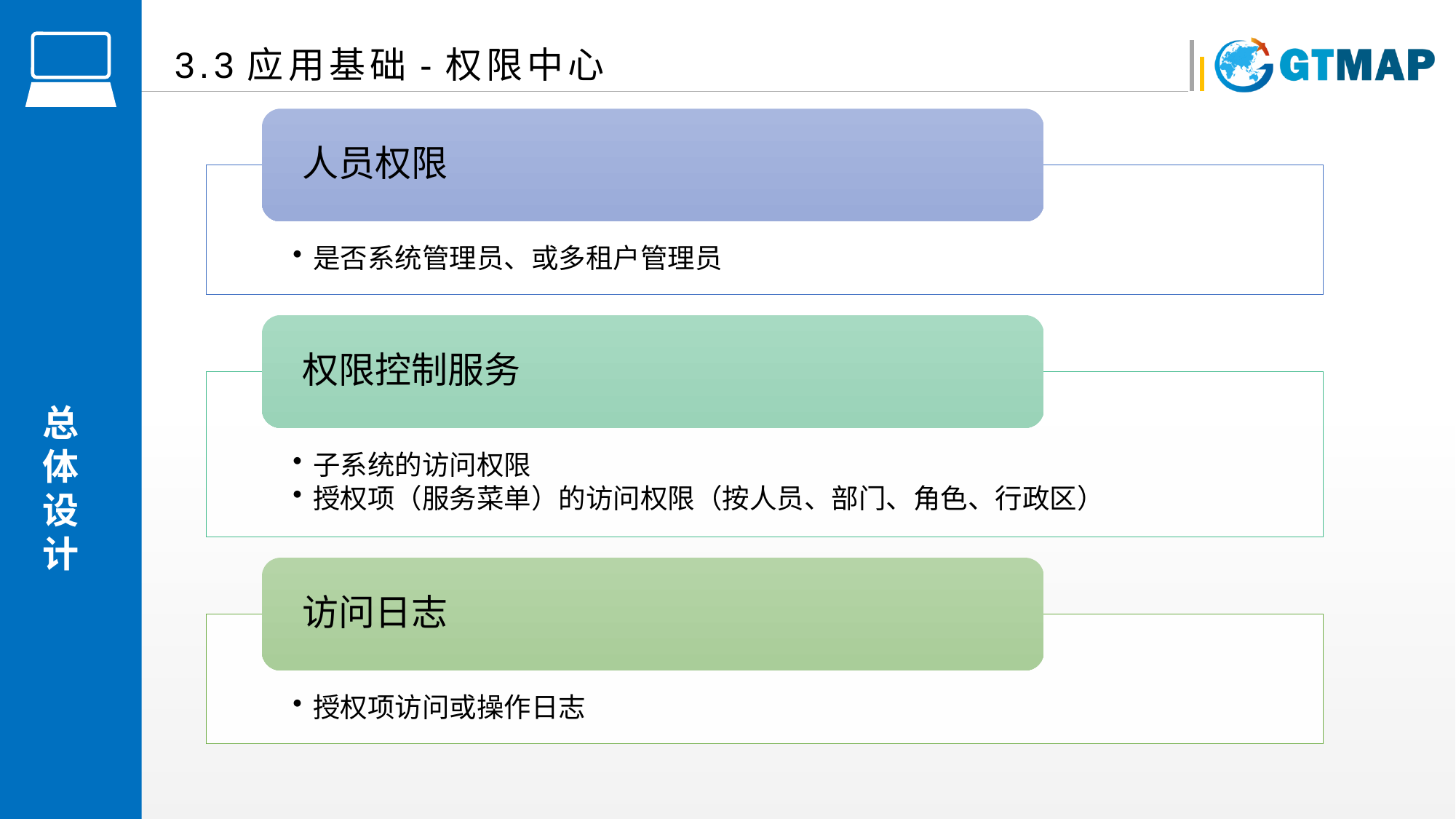

3.3应用基础-权限中心
是否系统管理员、或多租户管理员
人员权限
子系统的访问权限
授权项（服务菜单）的访问权限（按人员、部门、角色、行政区）
权限控制服务
授权项访问或操作日志
访问日志